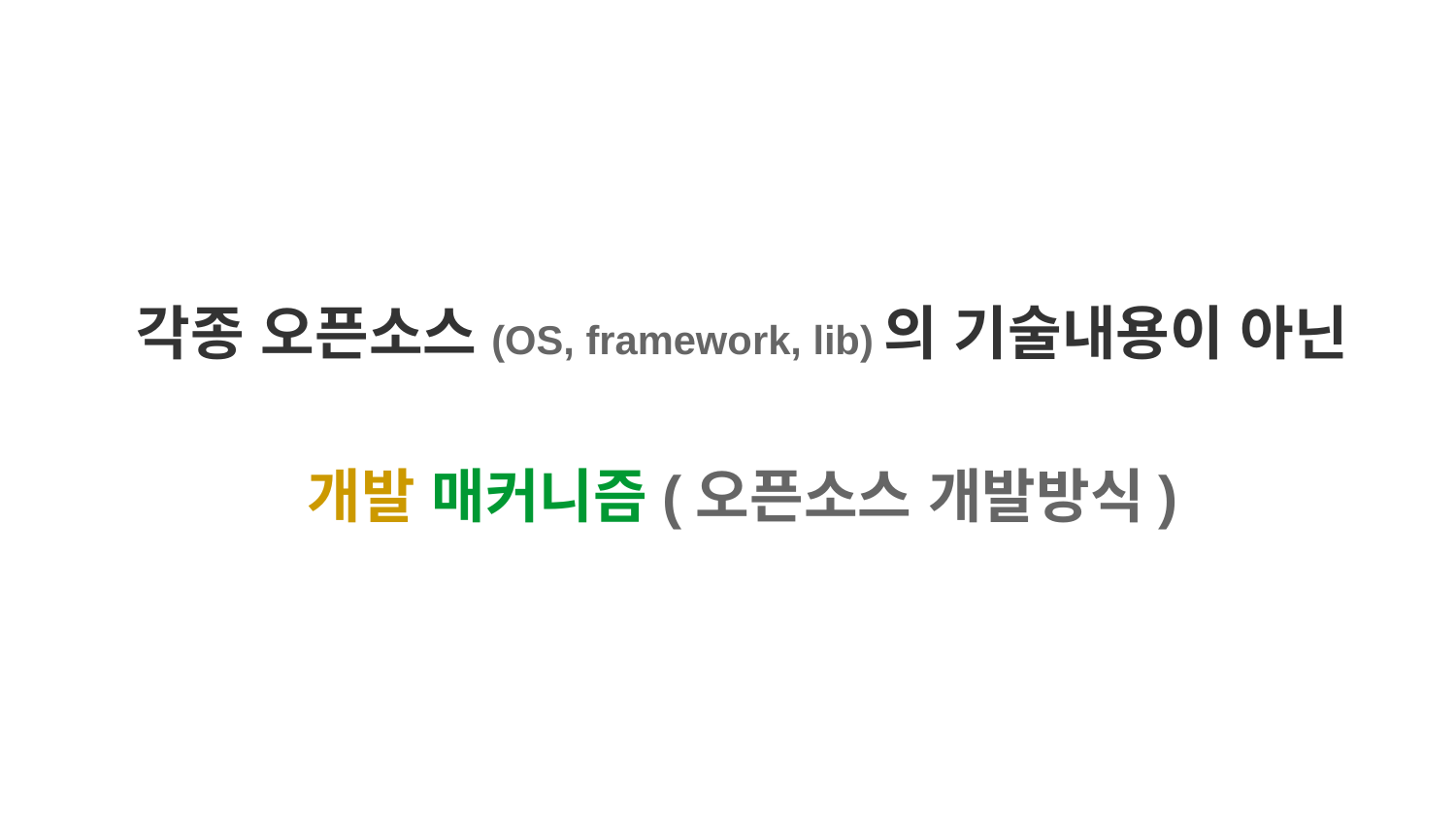

각종 오픈소스(OS, framework, lib)의 기술내용이 아닌
개발 매커니즘(오픈소스 개발방식)